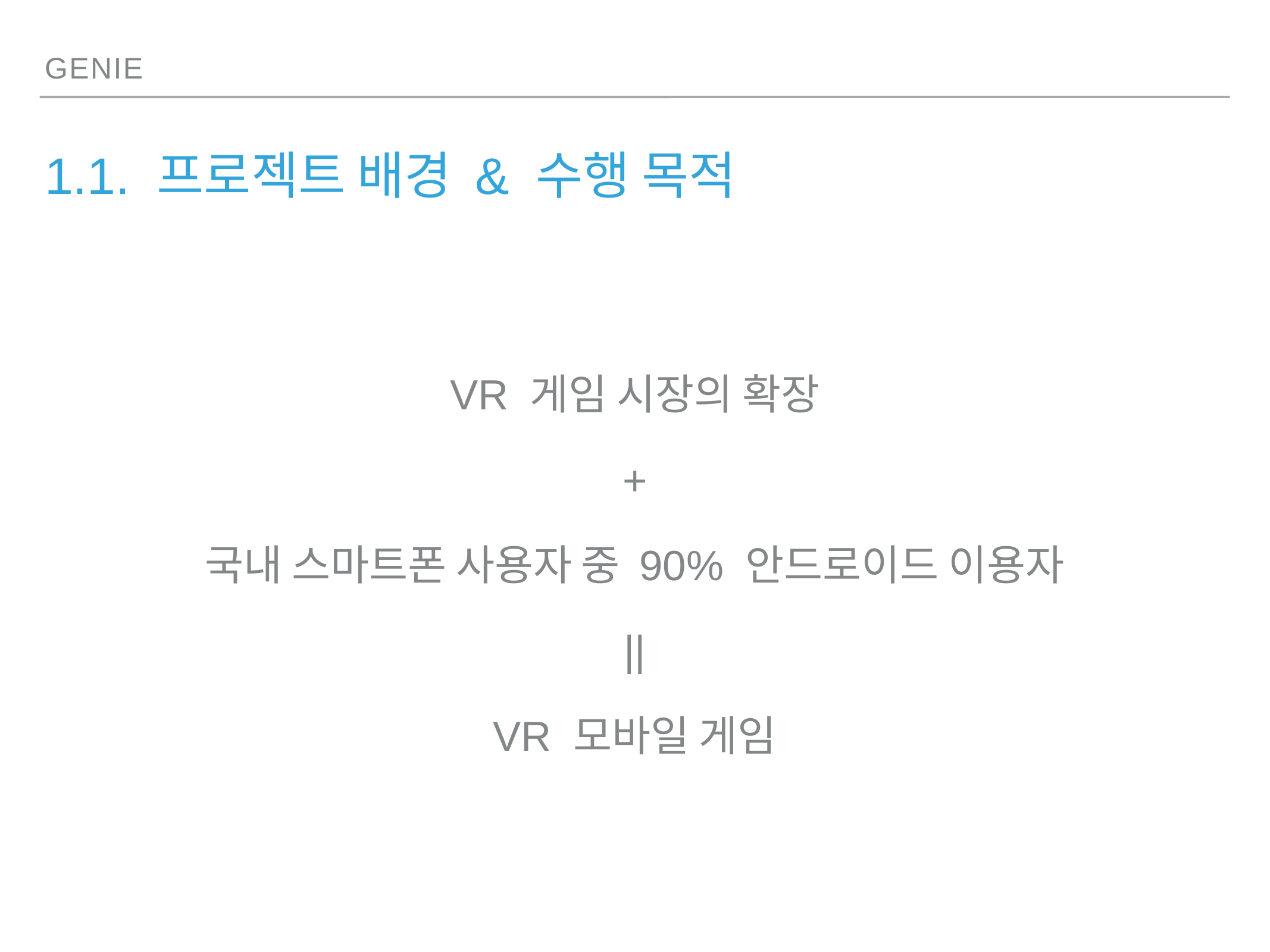

Genie
# 1.1. 프로젝트 배경 & 수행 목적
VR 게임 시장의 확장
+
국내 스마트폰 사용자 중 90% 안드로이드 이용자
||
VR 모바일 게임